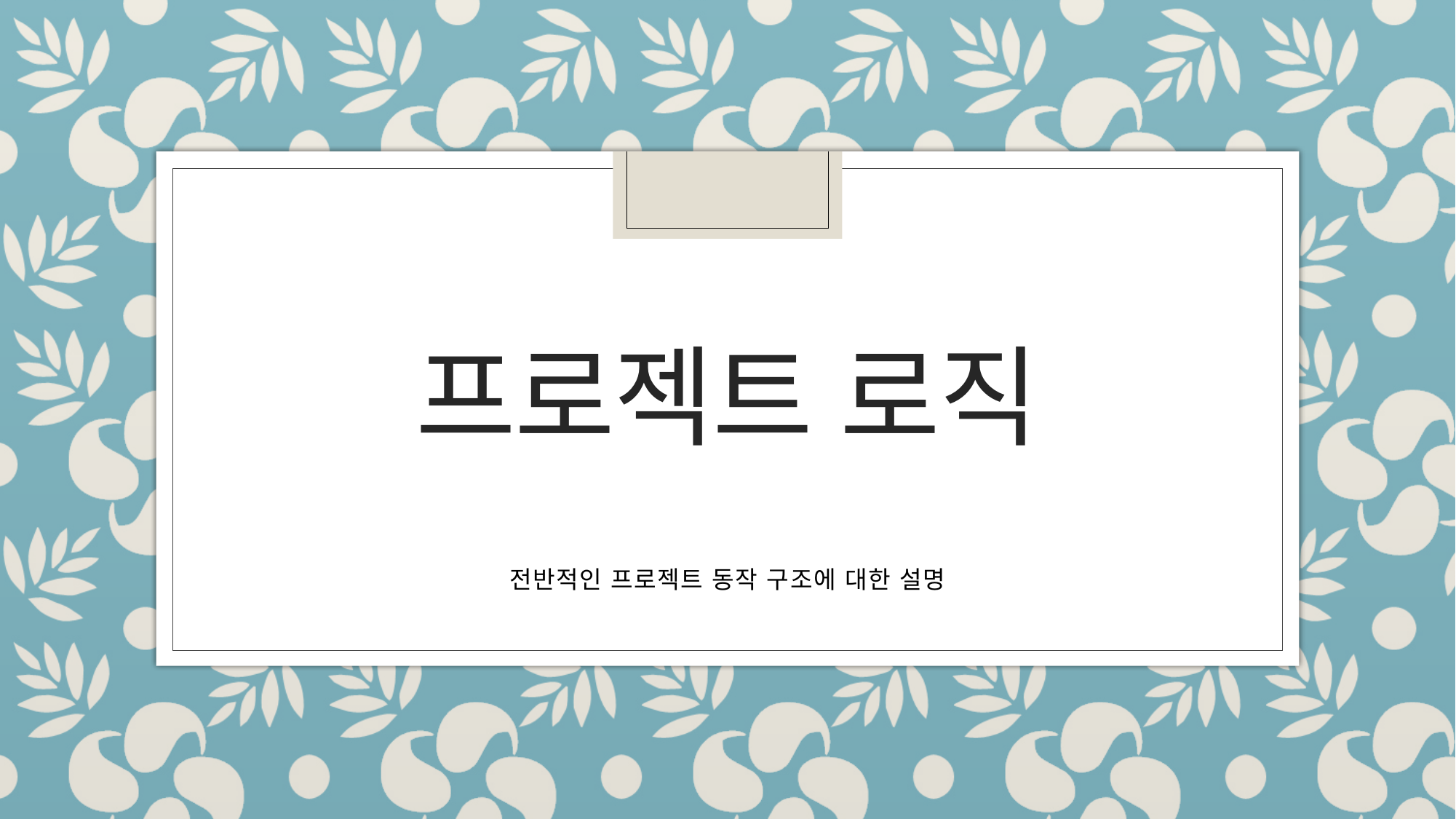

# 프로젝트 로직
전반적인 프로젝트 동작 구조에 대한 설명